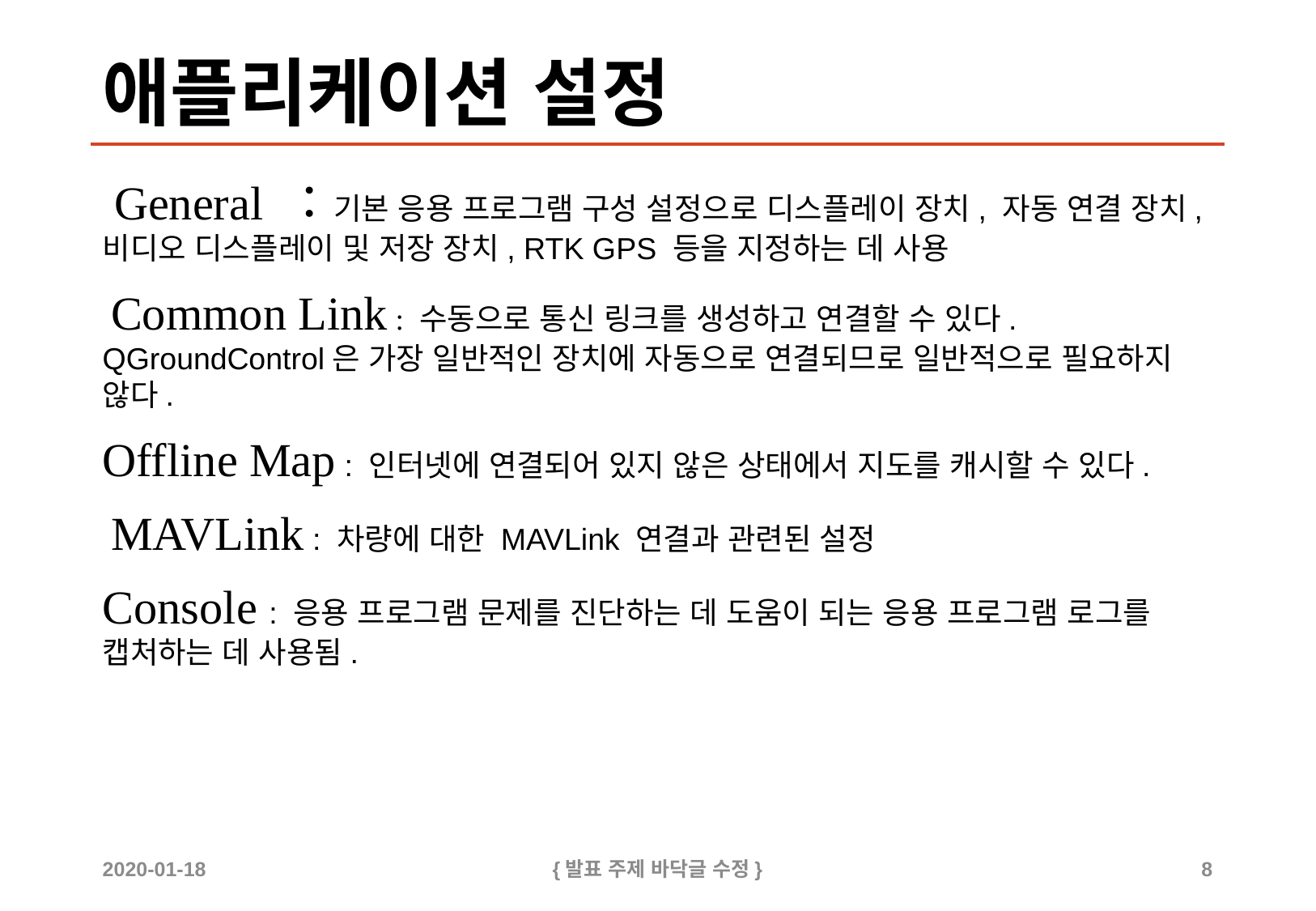

# 애플리케이션 설정
 General ：기본 응용 프로그램 구성 설정으로 디스플레이 장치, 자동 연결 장치, 비디오 디스플레이 및 저장 장치, RTK GPS 등을 지정하는 데 사용
 Common Link : 수동으로 통신 링크를 생성하고 연결할 수 있다.   QGroundControl은 가장 일반적인 장치에 자동으로 연결되므로 일반적으로 필요하지 않다.
Offline Map : 인터넷에 연결되어 있지 않은 상태에서 지도를 캐시할 수 있다.
 MAVLink : 차량에 대한 MAVLink 연결과 관련된 설정
Console : 응용 프로그램 문제를 진단하는 데 도움이 되는 응용 프로그램 로그를 캡처하는 데 사용됨.
2020-01-18
{발표 주제 바닥글 수정}
8